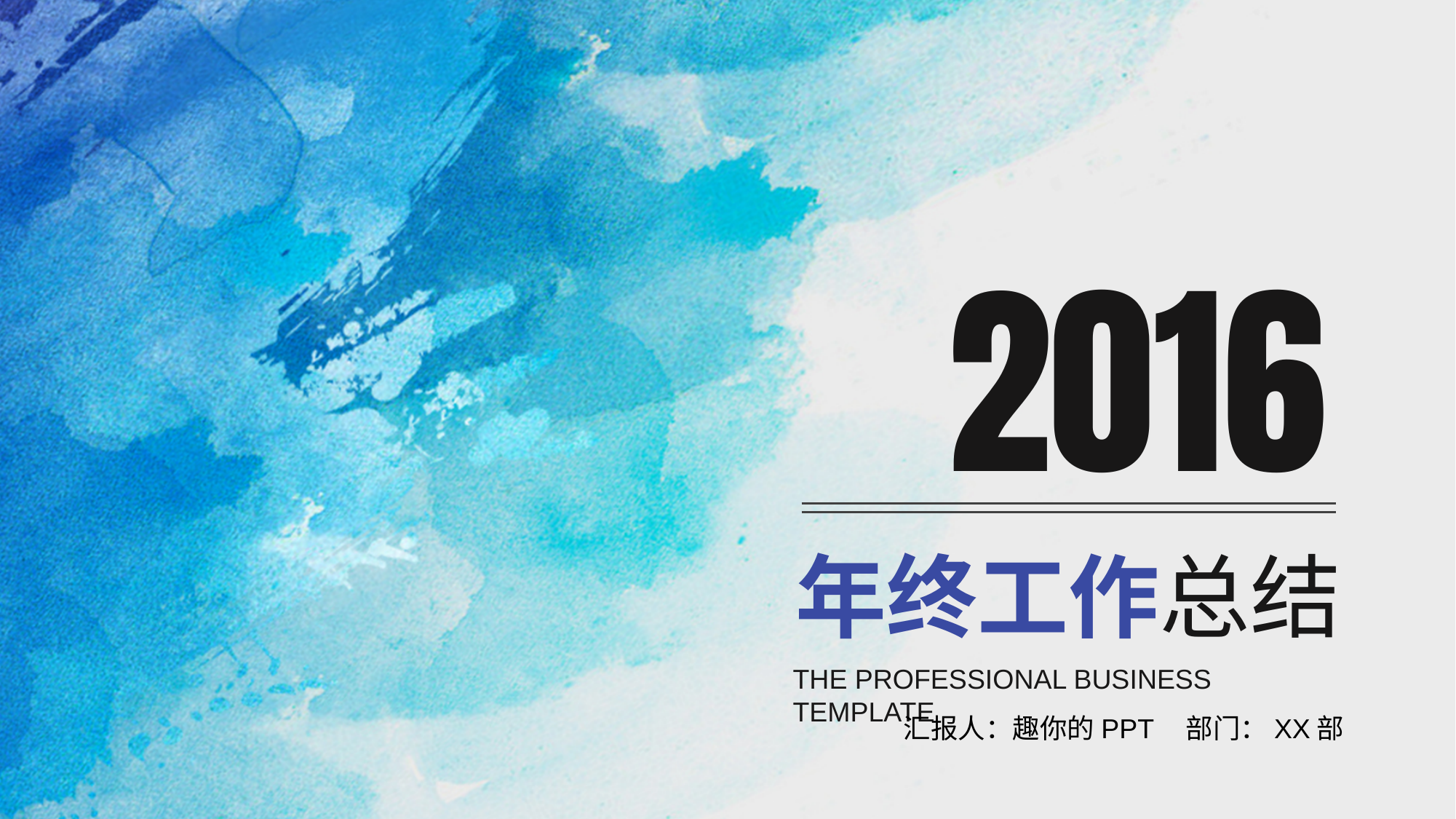

2016
年终工作总结
THE PROFESSIONAL BUSINESS TEMPLATE
汇报人：趣你的PPT
部门：XX部